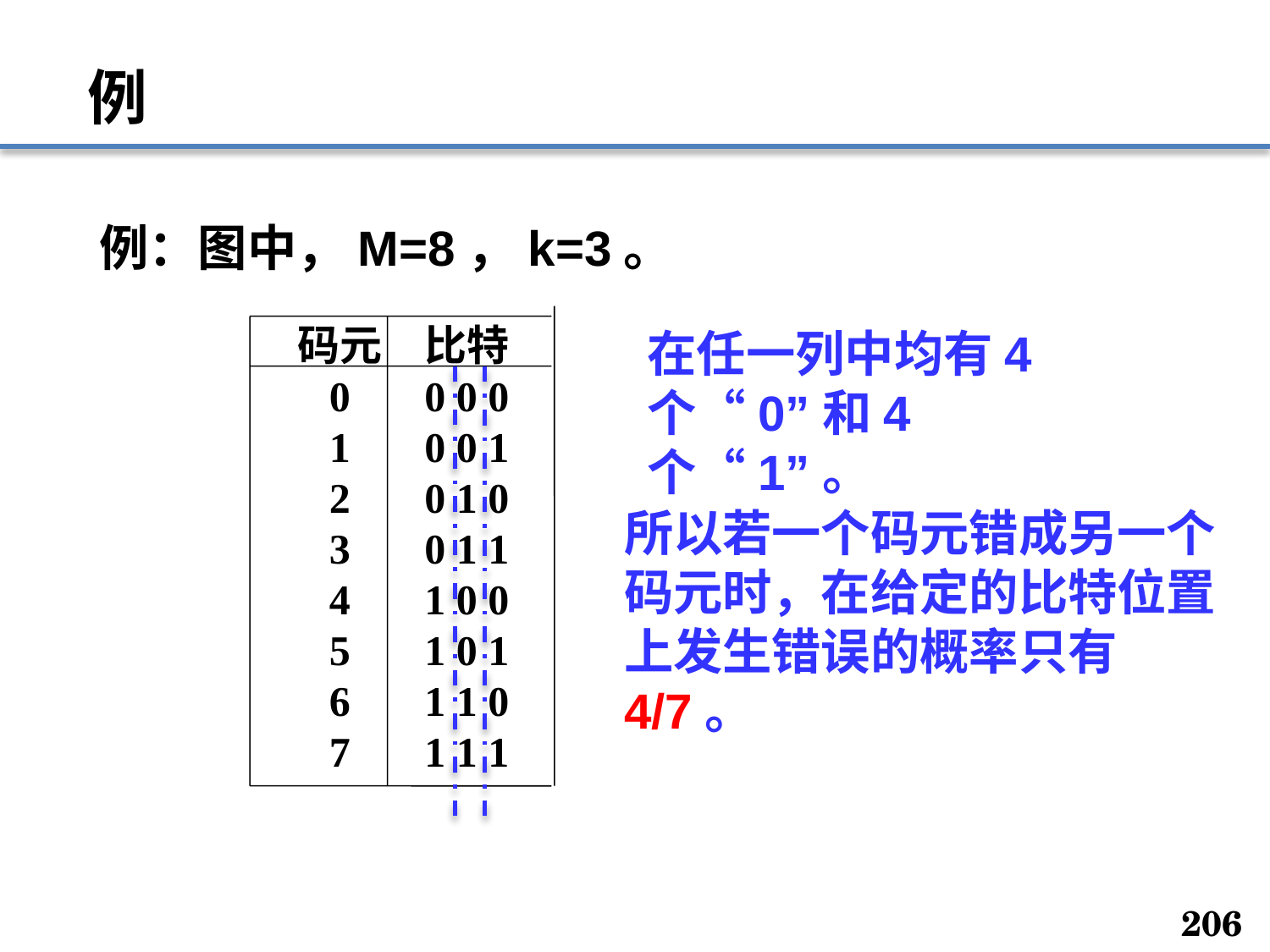

# 例
例：图中，M=8，k=3。

码元	比特
   0	0 0 0
   1	0 0 1
   2	0 1 0
   3	0 1 1
   4	1 0 0
   5	1 0 1
   6	1 1 0
   7	1 1 1
在任一列中均有4个“0”和4个“1”。
所以若一个码元错成另一个码元时，在给定的比特位置上发生错误的概率只有4/7。
206